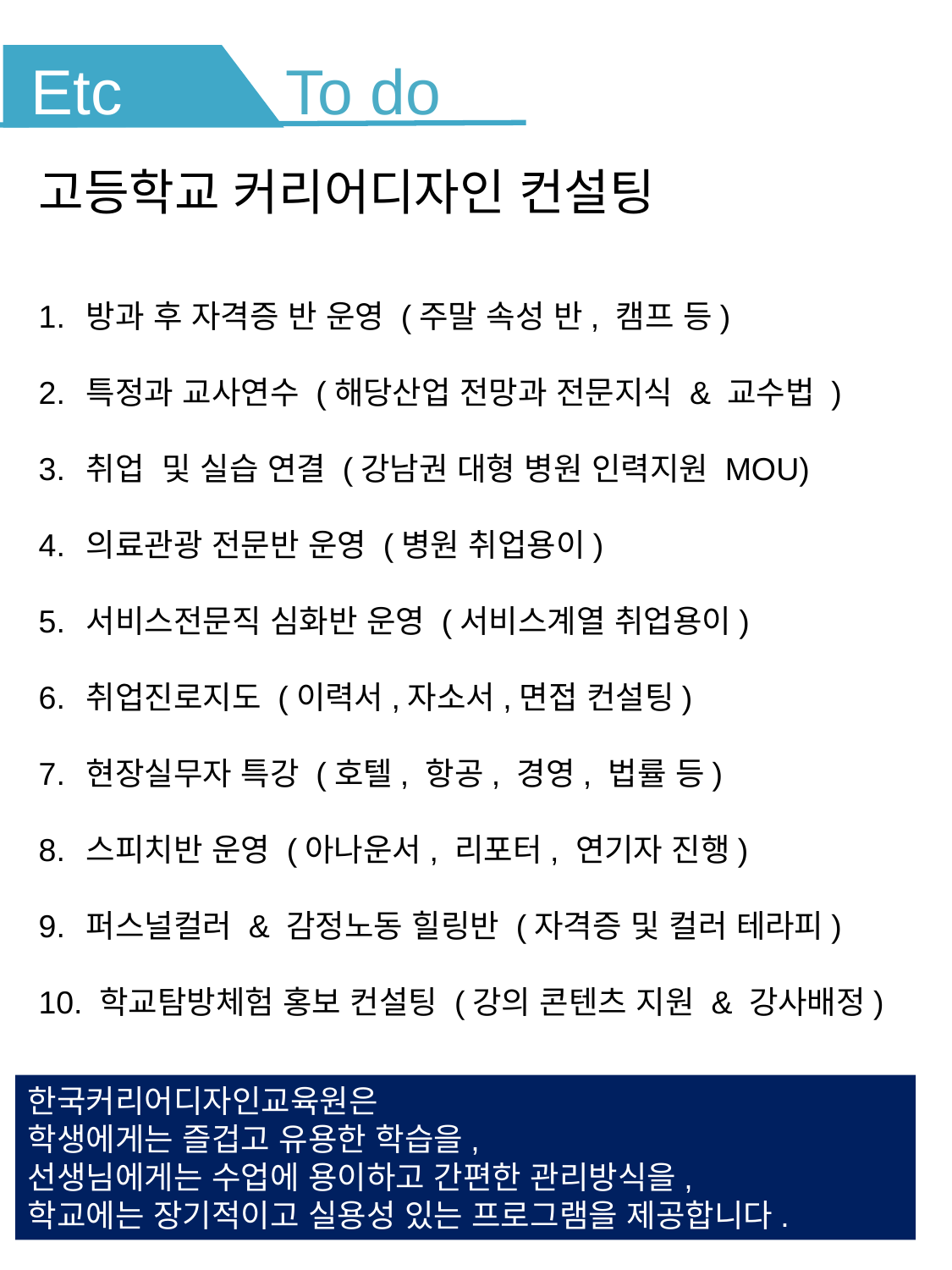

To do
Etc
고등학교 커리어디자인 컨설팅

방과 후 자격증 반 운영 (주말 속성 반, 캠프 등)

특정과 교사연수 (해당산업 전망과 전문지식 & 교수법 )

취업  및 실습 연결 (강남권 대형 병원 인력지원 MOU)

의료관광 전문반 운영 (병원 취업용이)

서비스전문직 심화반 운영 (서비스계열 취업용이)

취업진로지도 (이력서,자소서,면접 컨설팅)

현장실무자 특강 (호텔, 항공, 경영, 법률 등)

스피치반 운영 (아나운서, 리포터, 연기자 진행)

퍼스널컬러 & 감정노동 힐링반 (자격증 및 컬러 테라피)

10. 학교탐방체험 홍보 컨설팅 (강의 콘텐츠 지원 & 강사배정)

한국커리어디자인교육원은
학생에게는 즐겁고 유용한 학습을,
선생님에게는 수업에 용이하고 간편한 관리방식을,
학교에는 장기적이고 실용성 있는 프로그램을 제공합니다.